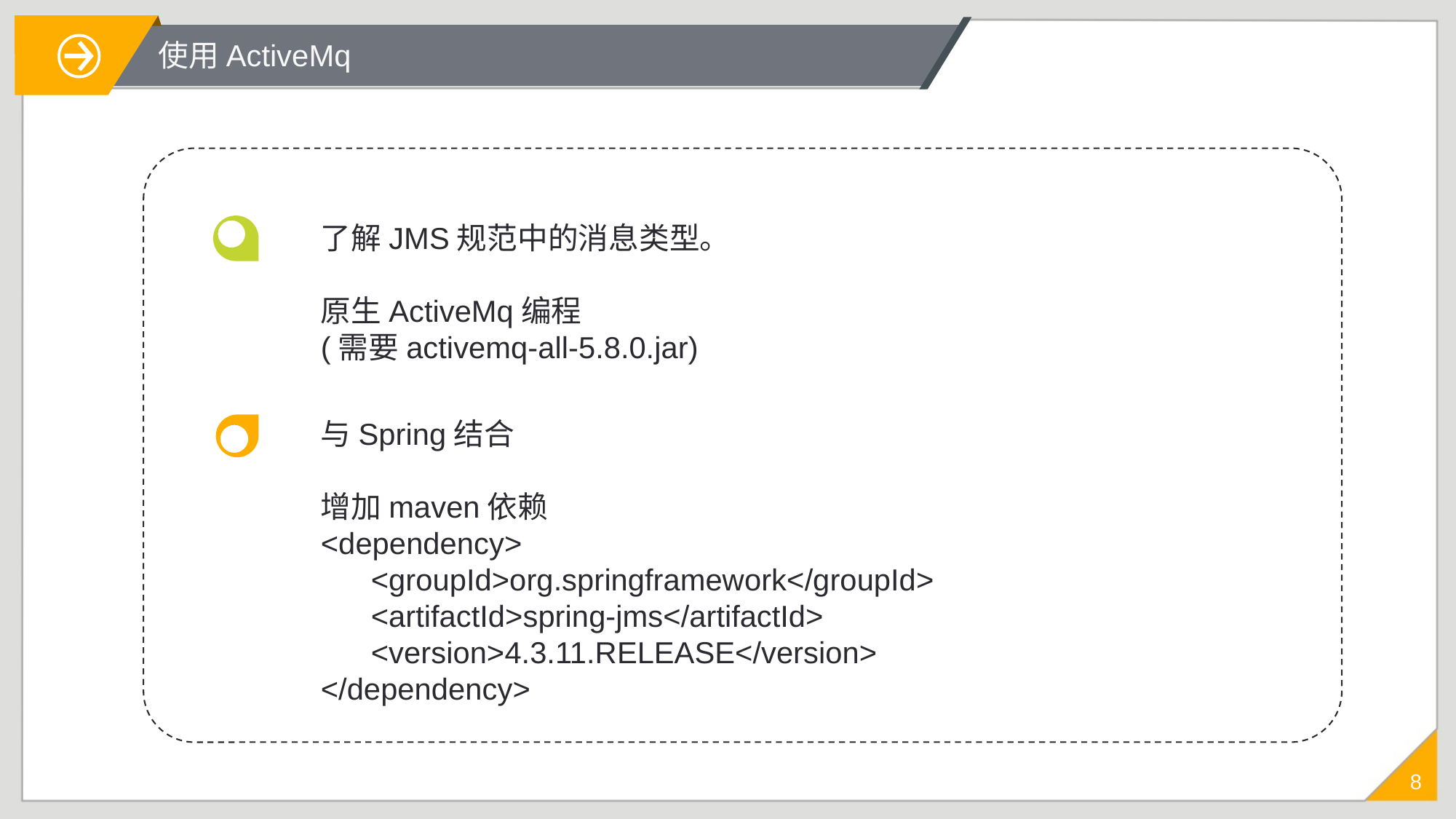

使用ActiveMq

了解JMS规范中的消息类型。

原生ActiveMq编程
(需要activemq-all-5.8.0.jar)

与Spring结合

增加maven依赖
<dependency>
      <groupId>org.springframework</groupId>
      <artifactId>spring-jms</artifactId>
      <version>4.3.11.RELEASE</version>
</dependency>